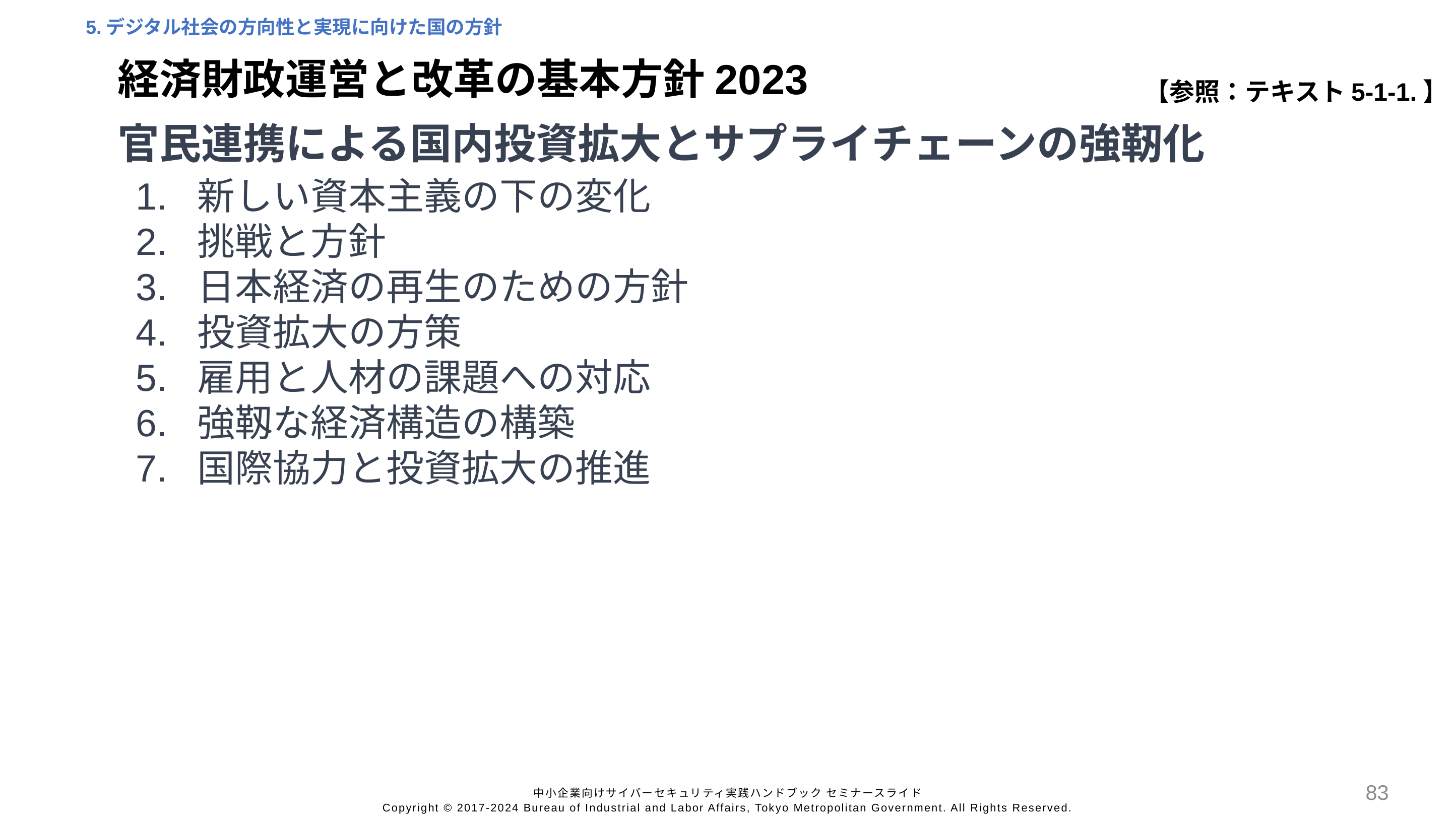

5.デジタル社会の方向性と実現に向けた国の方針
経済財政運営と改革の基本方針2023
【参照：テキスト5-1-1.】
官民連携による国内投資拡大とサプライチェーンの強靭化
新しい資本主義の下の変化
挑戦と方針
日本経済の再生のための方針
投資拡大の方策
雇用と人材の課題への対応
強靱な経済構造の構築
国際協力と投資拡大の推進
83